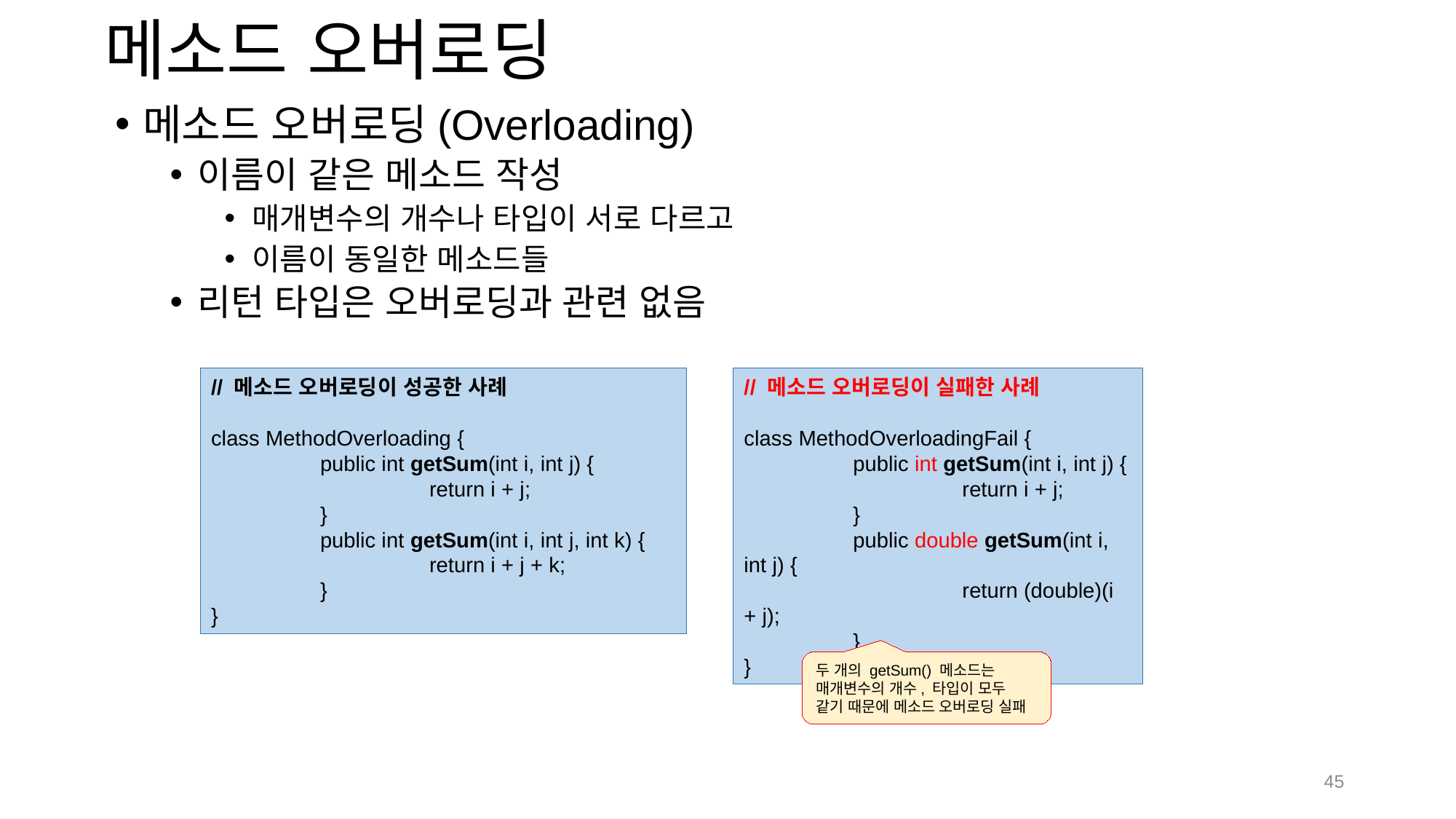

# 메소드 오버로딩
메소드 오버로딩(Overloading)
이름이 같은 메소드 작성
매개변수의 개수나 타입이 서로 다르고
이름이 동일한 메소드들
리턴 타입은 오버로딩과 관련 없음
// 메소드 오버로딩이 성공한 사례

class MethodOverloading {
	public int getSum(int i, int j) {
		return i + j;
	}
	public int getSum(int i, int j, int k) {
		return i + j + k;
	}
}
// 메소드 오버로딩이 실패한 사례

class MethodOverloadingFail {
	public int getSum(int i, int j) {
		return i + j;
	}
	public double getSum(int i, int j) {
		return (double)(i + j);
	}
}
두 개의 getSum() 메소드는  매개변수의 개수, 타입이 모두 같기 때문에 메소드 오버로딩 실패
45